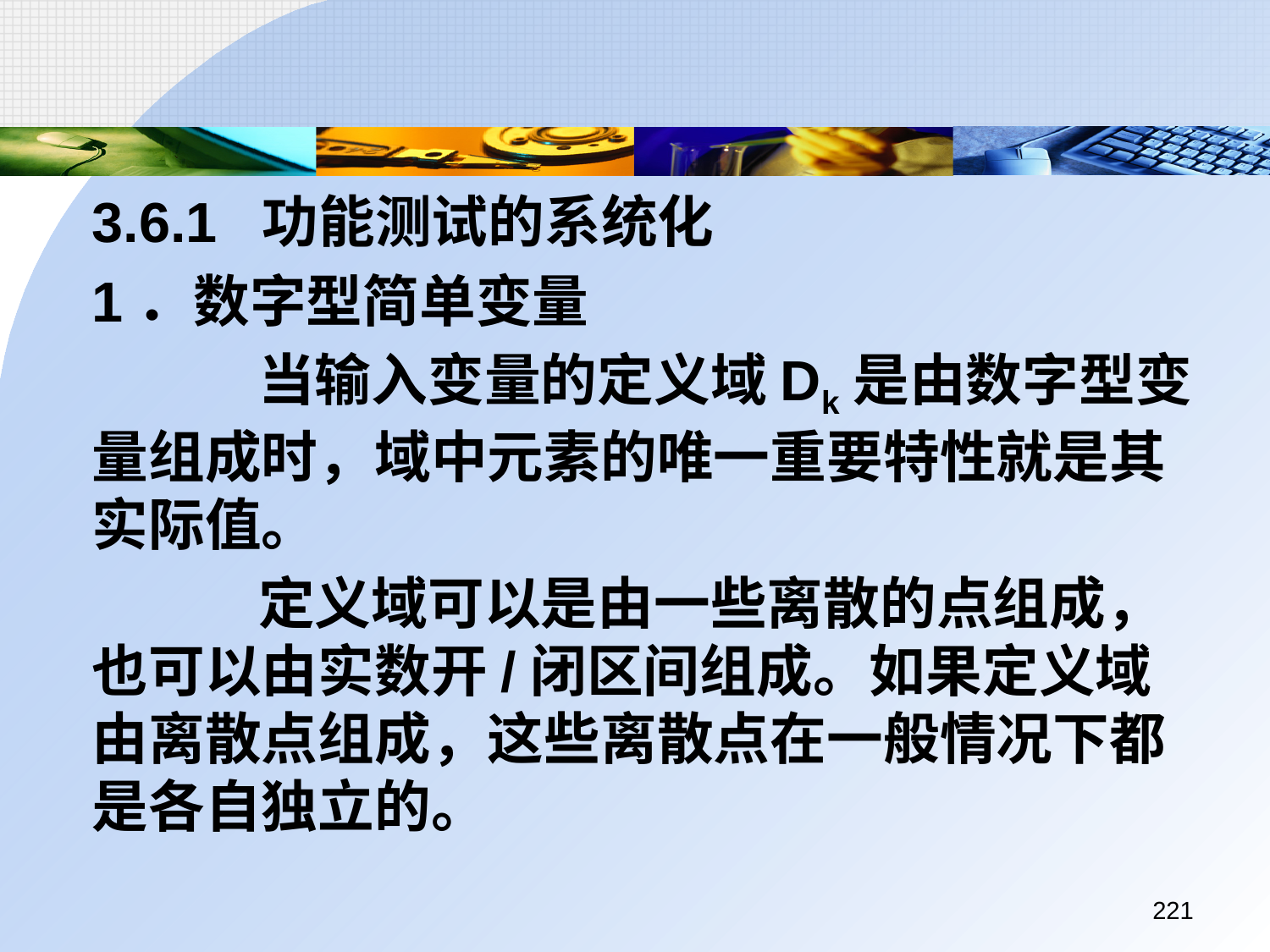

3.6.1  功能测试的系统化
	1．数字型简单变量
		  当输入变量的定义域Dk是由数字型变量组成时，域中元素的唯一重要特性就是其实际值。
		  定义域可以是由一些离散的点组成，也可以由实数开/闭区间组成。如果定义域由离散点组成，这些离散点在一般情况下都是各自独立的。
221